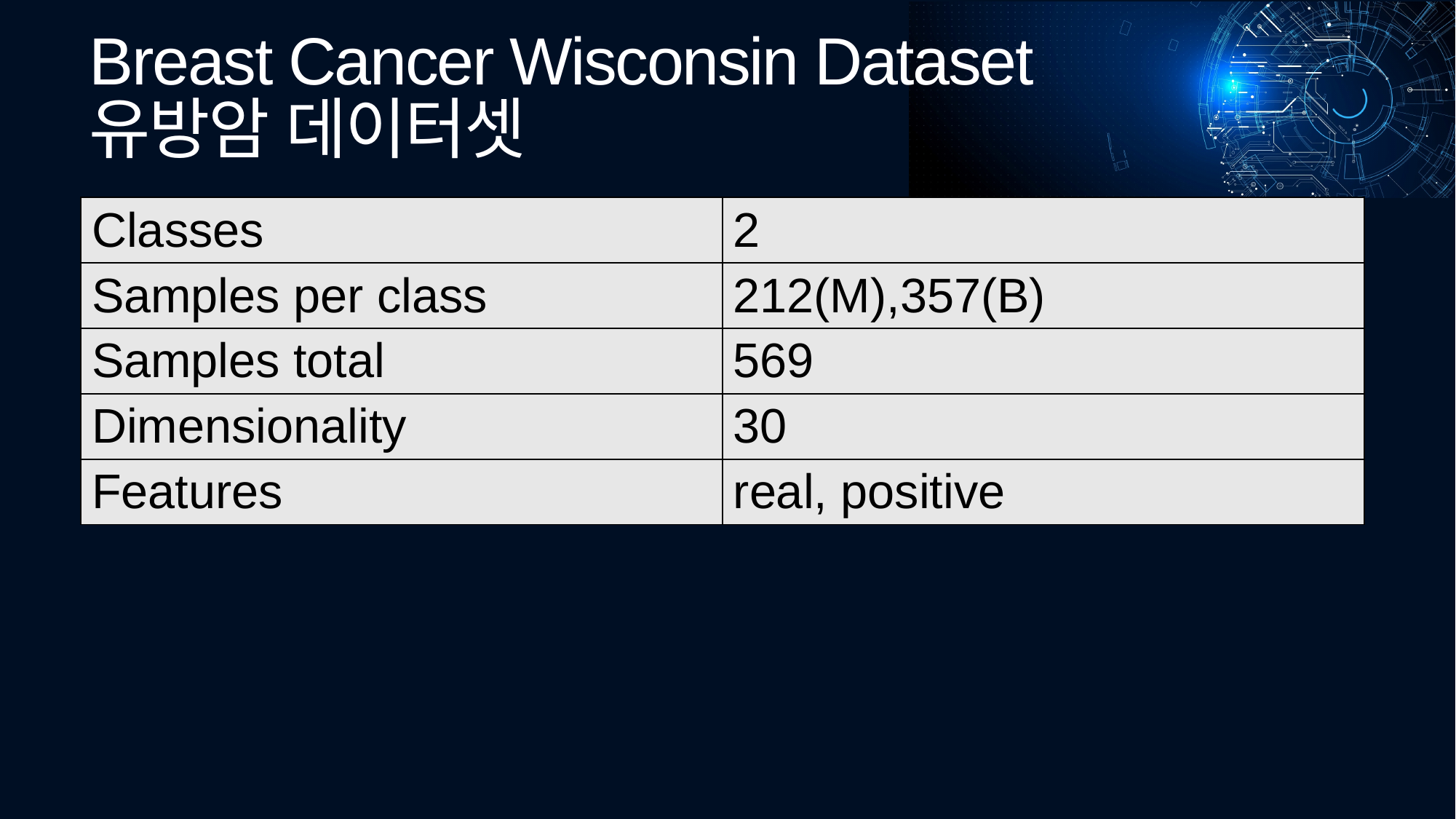

# Breast Cancer Wisconsin Dataset 유방암 데이터셋
| Classes | 2 |
| --- | --- |
| Samples per class | 212(M),357(B) |
| Samples total | 569 |
| Dimensionality | 30 |
| Features | real, positive |